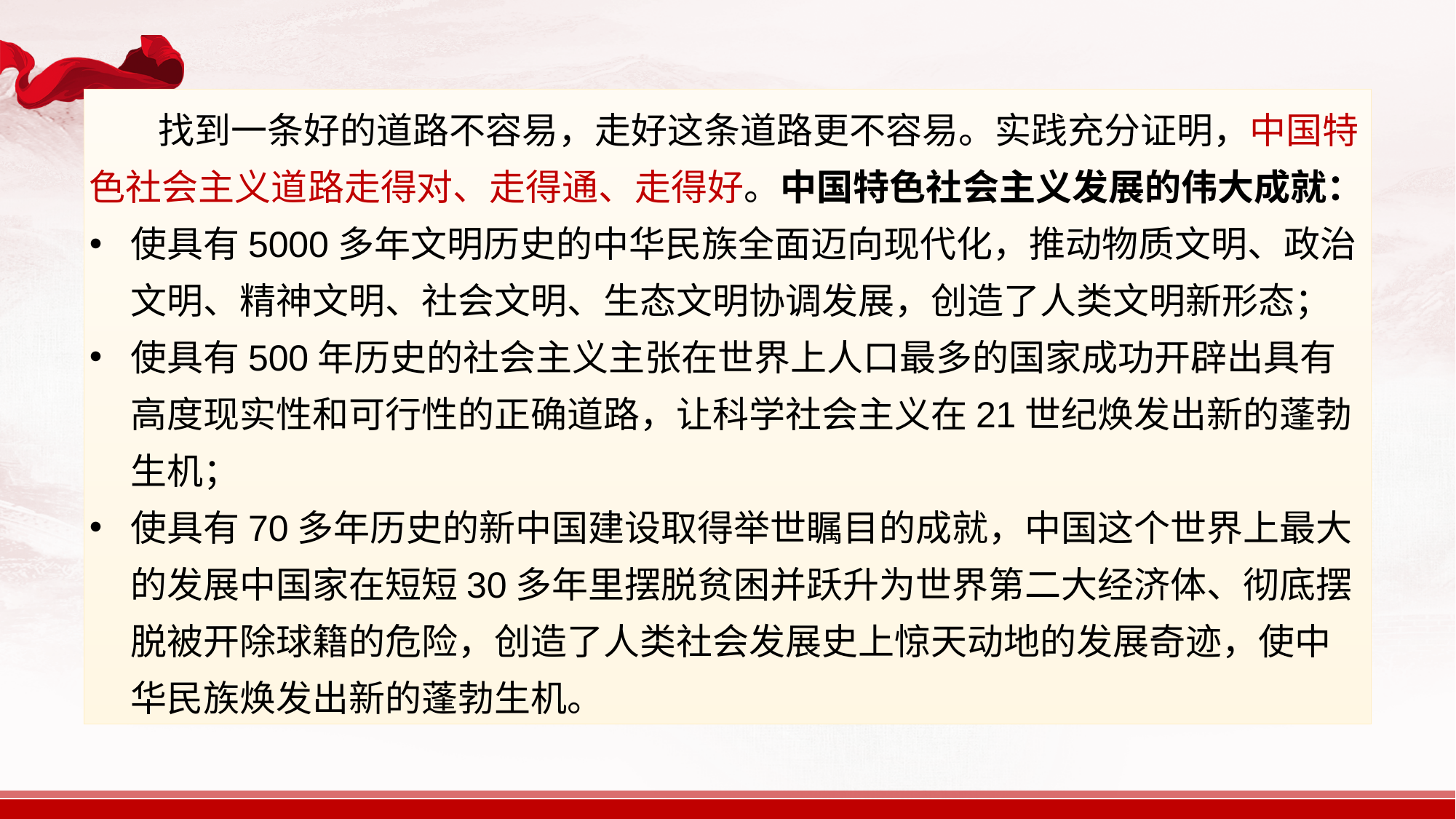

找到一条好的道路不容易，走好这条道路更不容易。实践充分证明，中国特色社会主义道路走得对、走得通、走得好。中国特色社会主义发展的伟大成就：
使具有5000多年文明历史的中华民族全面迈向现代化，推动物质文明、政治文明、精神文明、社会文明、生态文明协调发展，创造了人类文明新形态；
使具有500年历史的社会主义主张在世界上人口最多的国家成功开辟出具有高度现实性和可行性的正确道路，让科学社会主义在21世纪焕发出新的蓬勃生机；
使具有70多年历史的新中国建设取得举世瞩目的成就，中国这个世界上最大的发展中国家在短短30多年里摆脱贫困并跃升为世界第二大经济体、彻底摆脱被开除球籍的危险，创造了人类社会发展史上惊天动地的发展奇迹，使中华民族焕发出新的蓬勃生机。